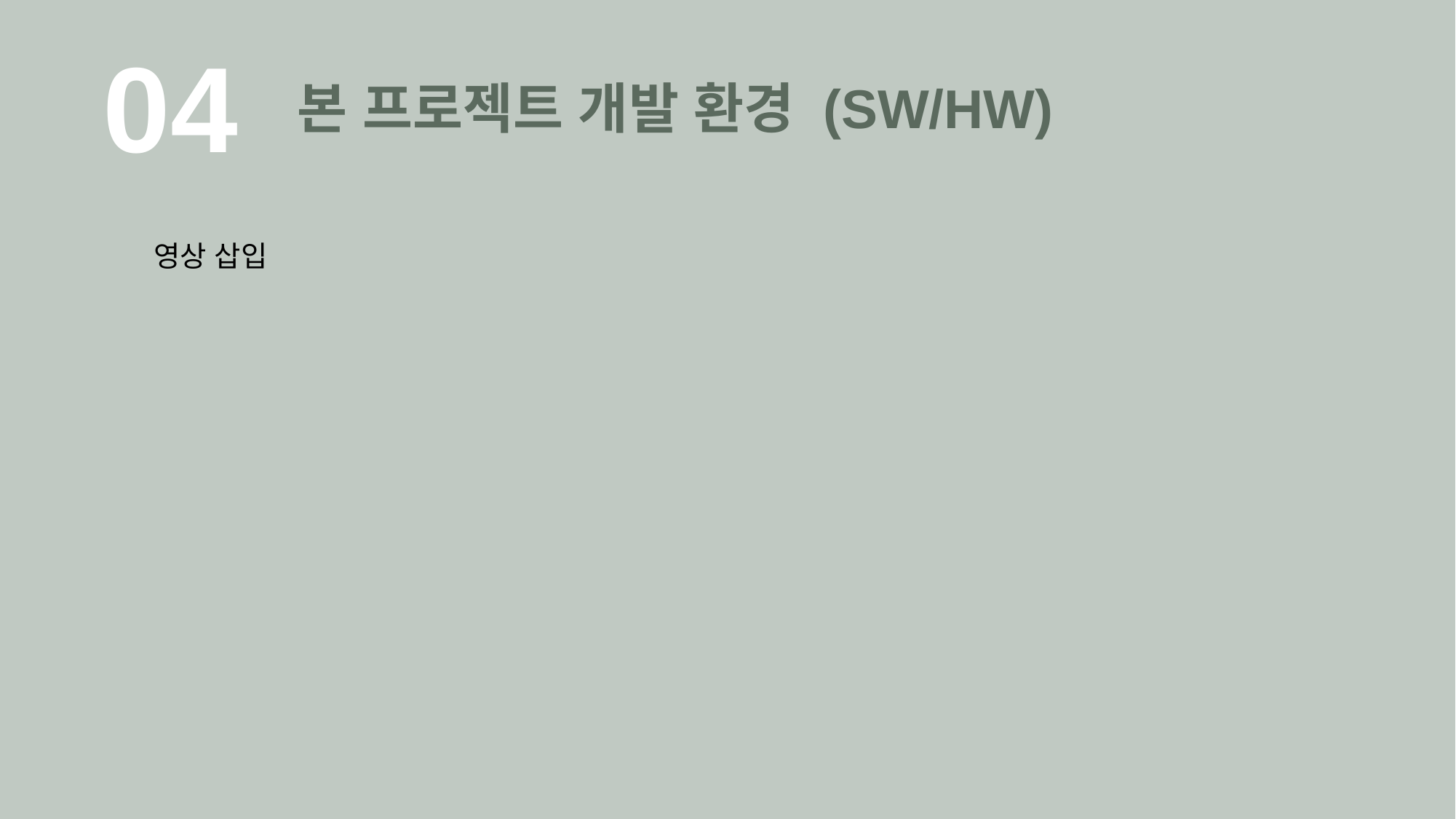

본 프로젝트 개발 환경 (SW/HW)
04
영상 삽입